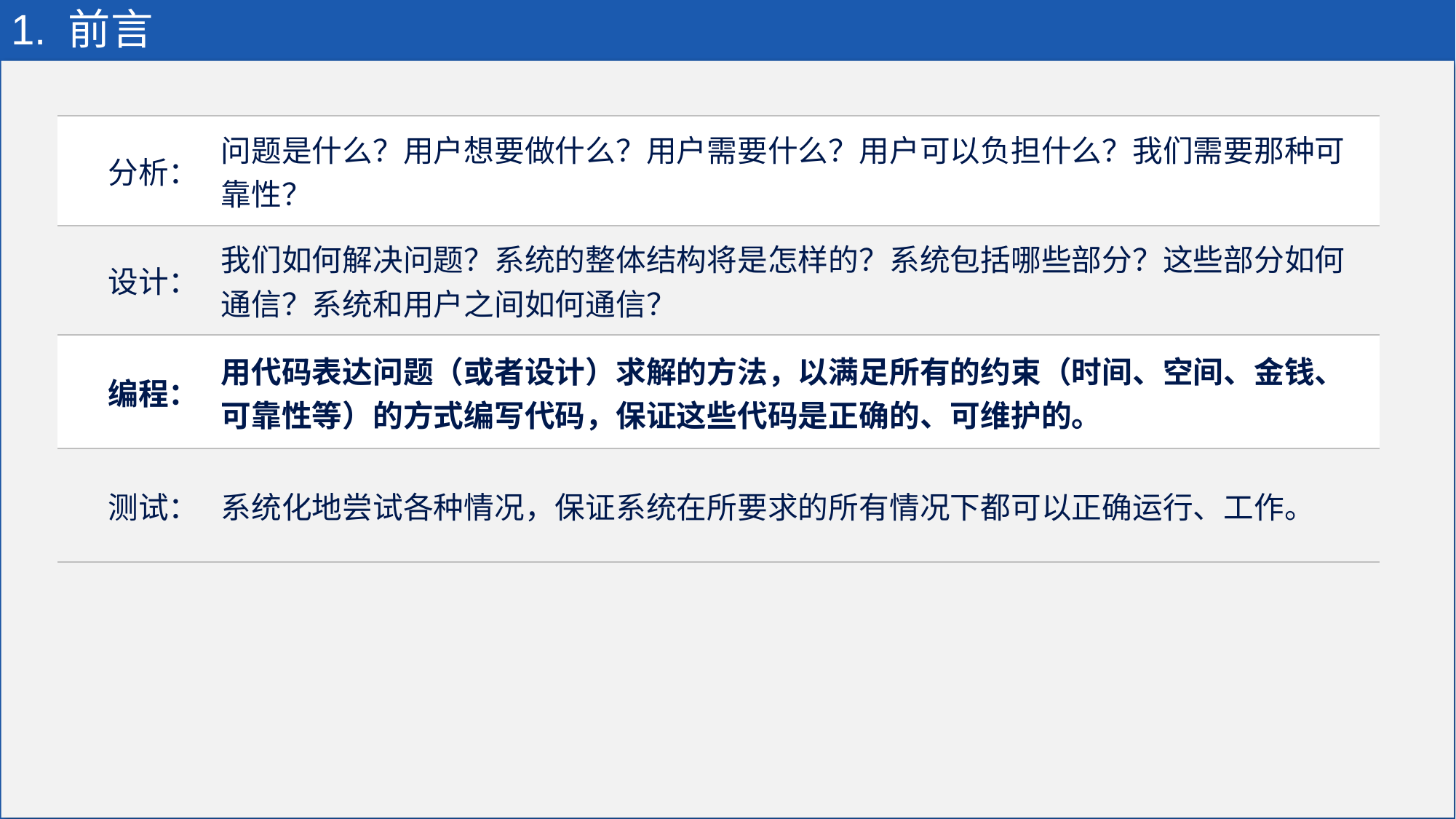

# 1. 前言
| 分析： | 问题是什么？用户想要做什么？用户需要什么？用户可以负担什么？我们需要那种可靠性？ |
| --- | --- |
| 设计： | 我们如何解决问题？系统的整体结构将是怎样的？系统包括哪些部分？这些部分如何通信？系统和用户之间如何通信？ |
| 编程： | 用代码表达问题（或者设计）求解的方法，以满足所有的约束（时间、空间、金钱、可靠性等）的方式编写代码，保证这些代码是正确的、可维护的。 |
| 测试： | 系统化地尝试各种情况，保证系统在所要求的所有情况下都可以正确运行、工作。 |